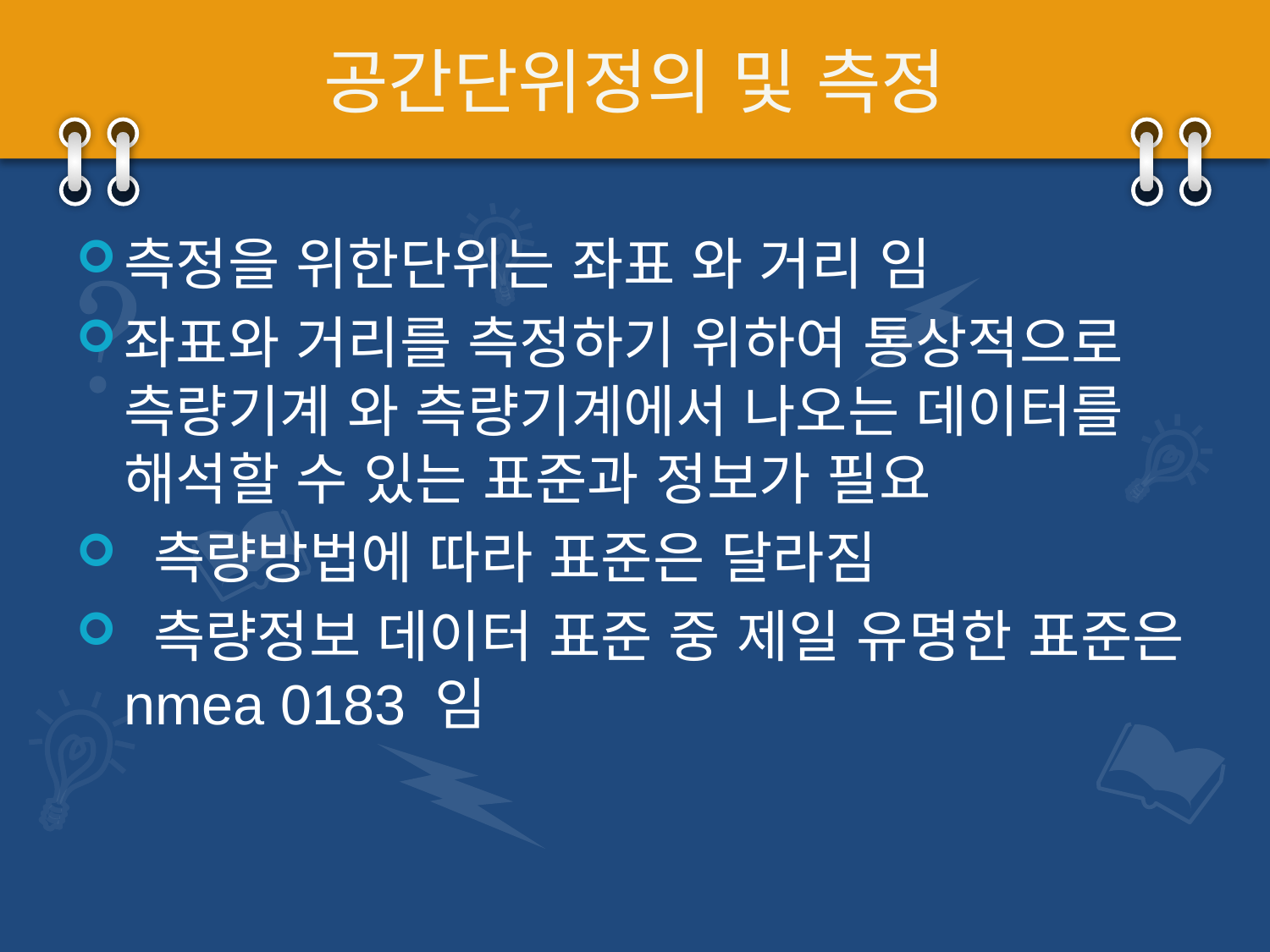

# 공간단위정의 및 측정
측정을 위한단위는 좌표 와 거리 임
좌표와 거리를 측정하기 위하여 통상적으로 측량기계 와 측량기계에서 나오는 데이터를 해석할 수 있는 표준과 정보가 필요
 측량방법에 따라 표준은 달라짐
 측량정보 데이터 표준 중 제일 유명한 표준은 nmea 0183 임